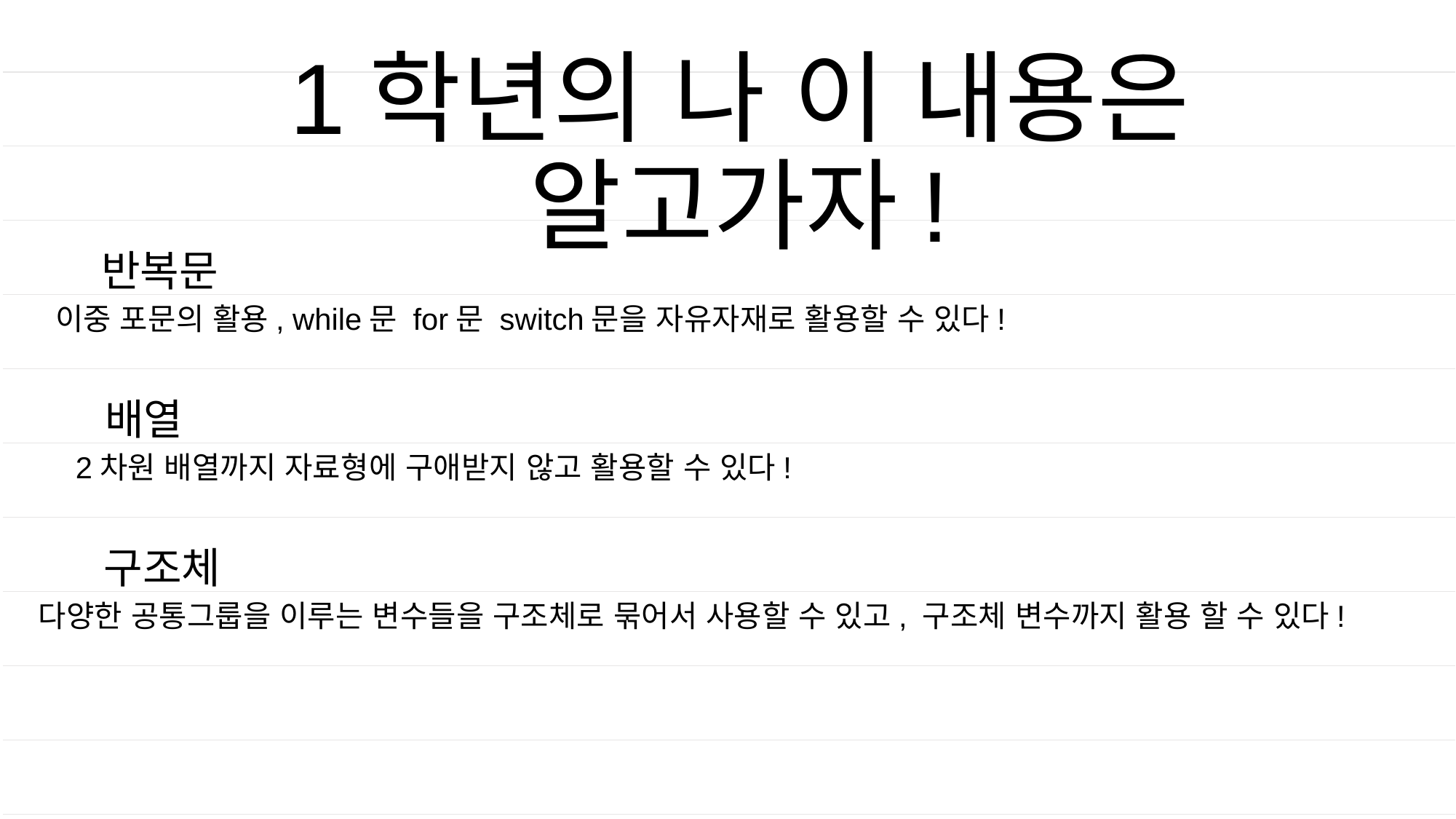

1학년의 나 이 내용은 알고가자!
반복문
이중 포문의 활용, while문 for문 switch문을 자유자재로 활용할 수 있다!
배열
2차원 배열까지 자료형에 구애받지 않고 활용할 수 있다!
구조체
다양한 공통그룹을 이루는 변수들을 구조체로 묶어서 사용할 수 있고, 구조체 변수까지 활용 할 수 있다!